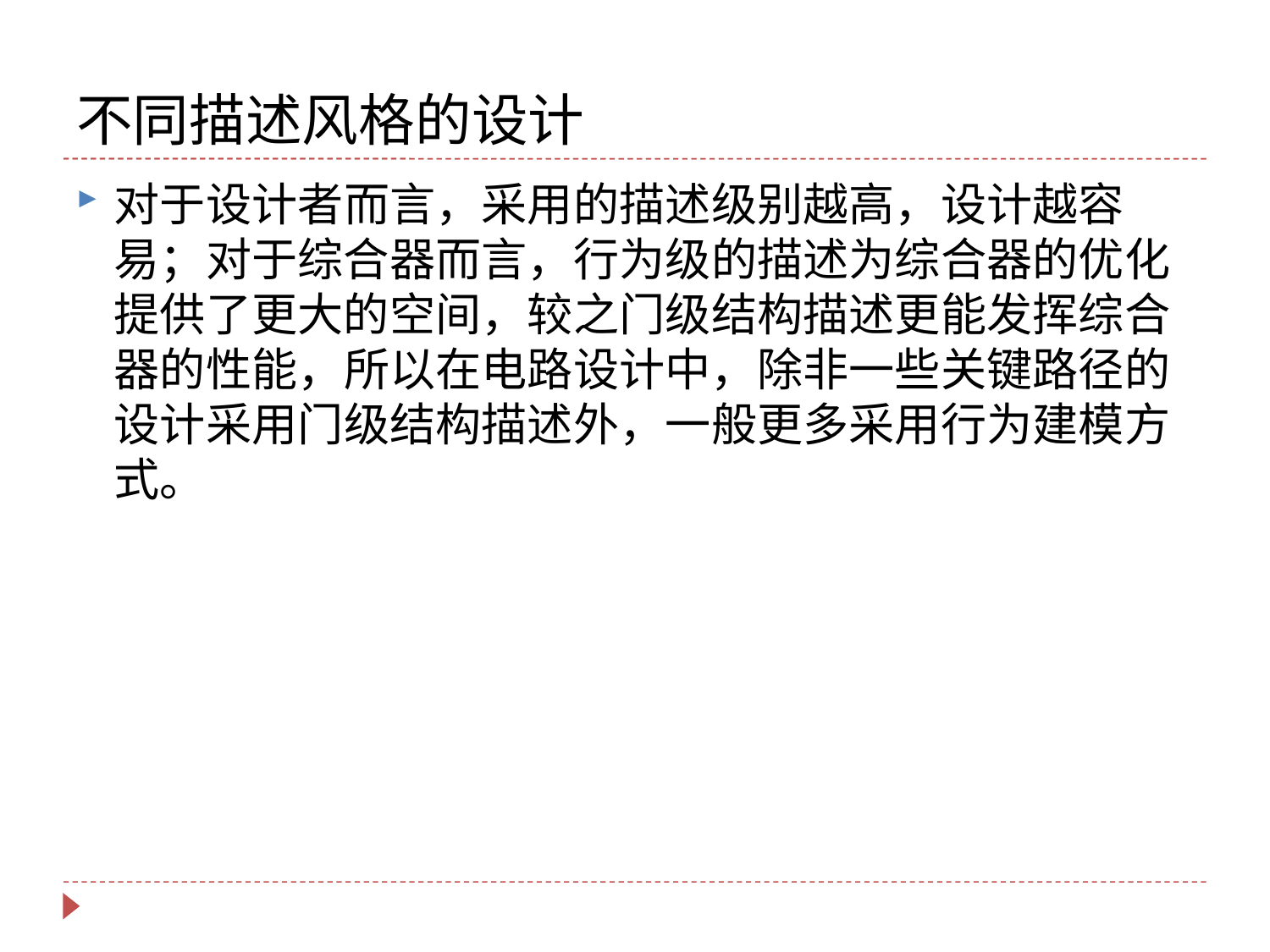

# 不同描述风格的设计
对于设计者而言，采用的描述级别越高，设计越容易；对于综合器而言，行为级的描述为综合器的优化提供了更大的空间，较之门级结构描述更能发挥综合器的性能，所以在电路设计中，除非一些关键路径的设计采用门级结构描述外，一般更多采用行为建模方式。